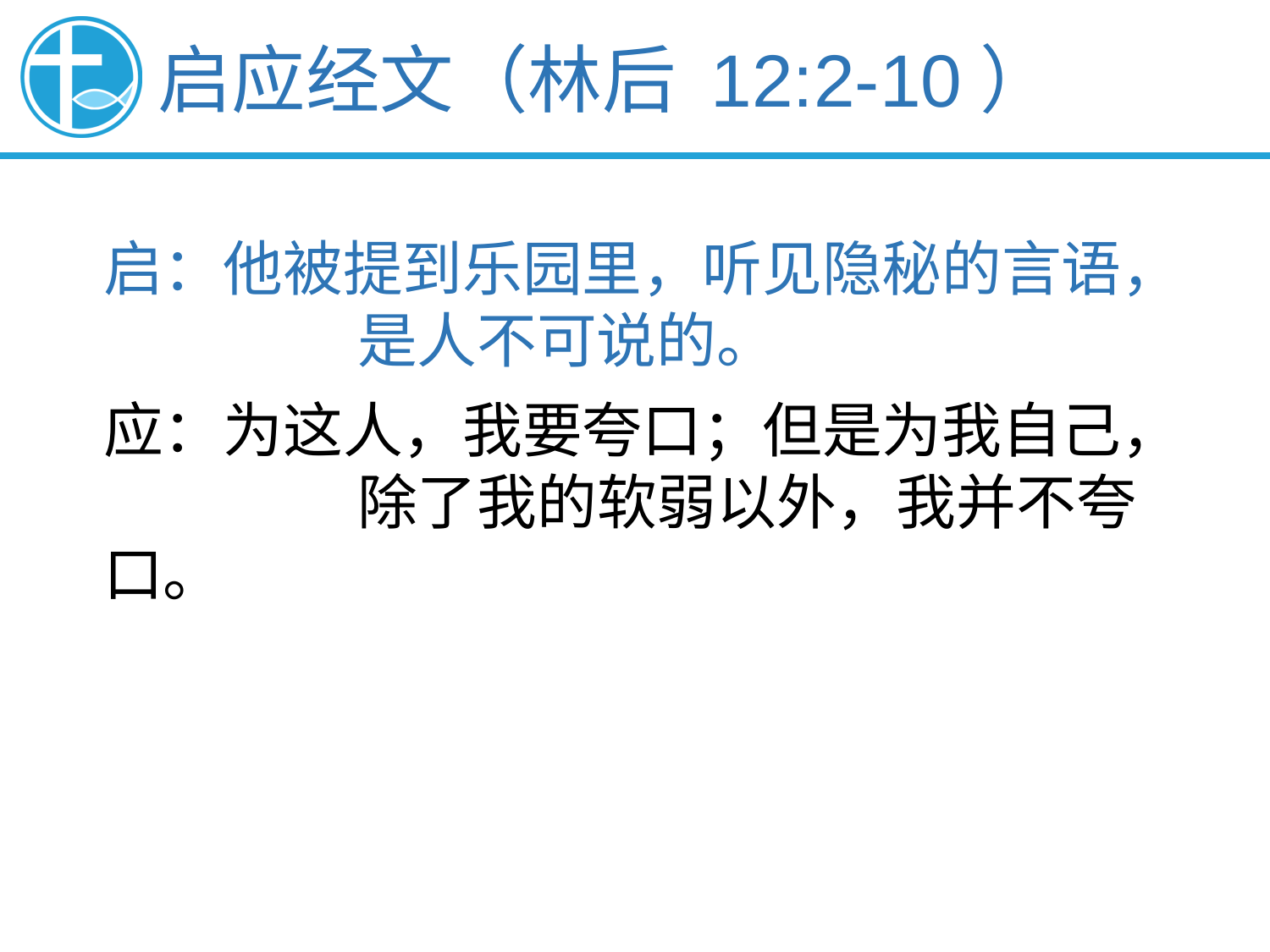

启应经文（林后 12:2-10）
启：他被提到乐园里，听见隐秘的言语，		是人不可说的。
应：为这人，我要夸口；但是为我自己，		除了我的软弱以外，我并不夸口。